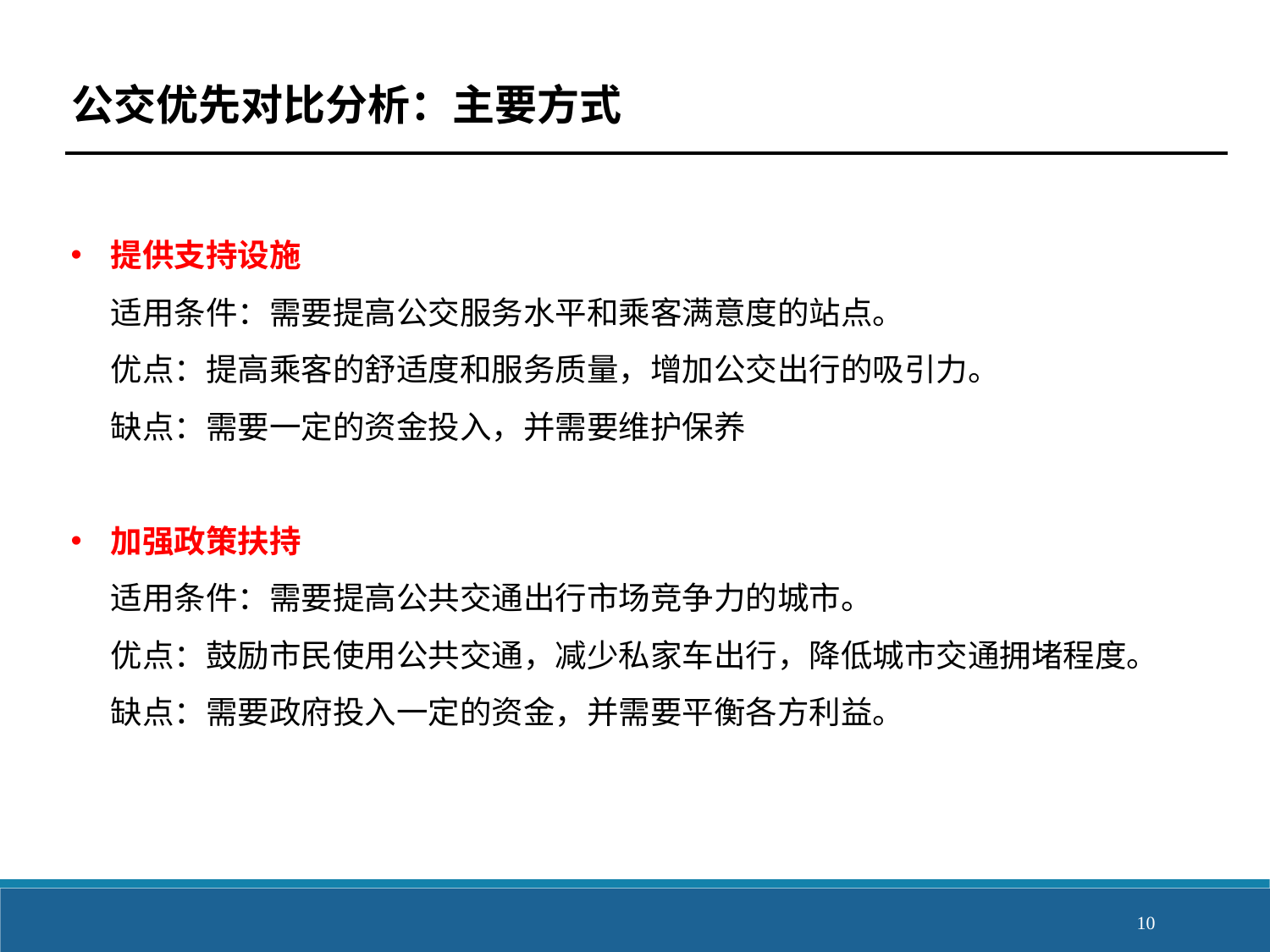

公交优先对比分析：主要方式
提供支持设施
适用条件：需要提高公交服务水平和乘客满意度的站点。
优点：提高乘客的舒适度和服务质量，增加公交出行的吸引力。
缺点：需要一定的资金投入，并需要维护保养

加强政策扶持
适用条件：需要提高公共交通出行市场竞争力的城市。
优点：鼓励市民使用公共交通，减少私家车出行，降低城市交通拥堵程度。
缺点：需要政府投入一定的资金，并需要平衡各方利益。
10